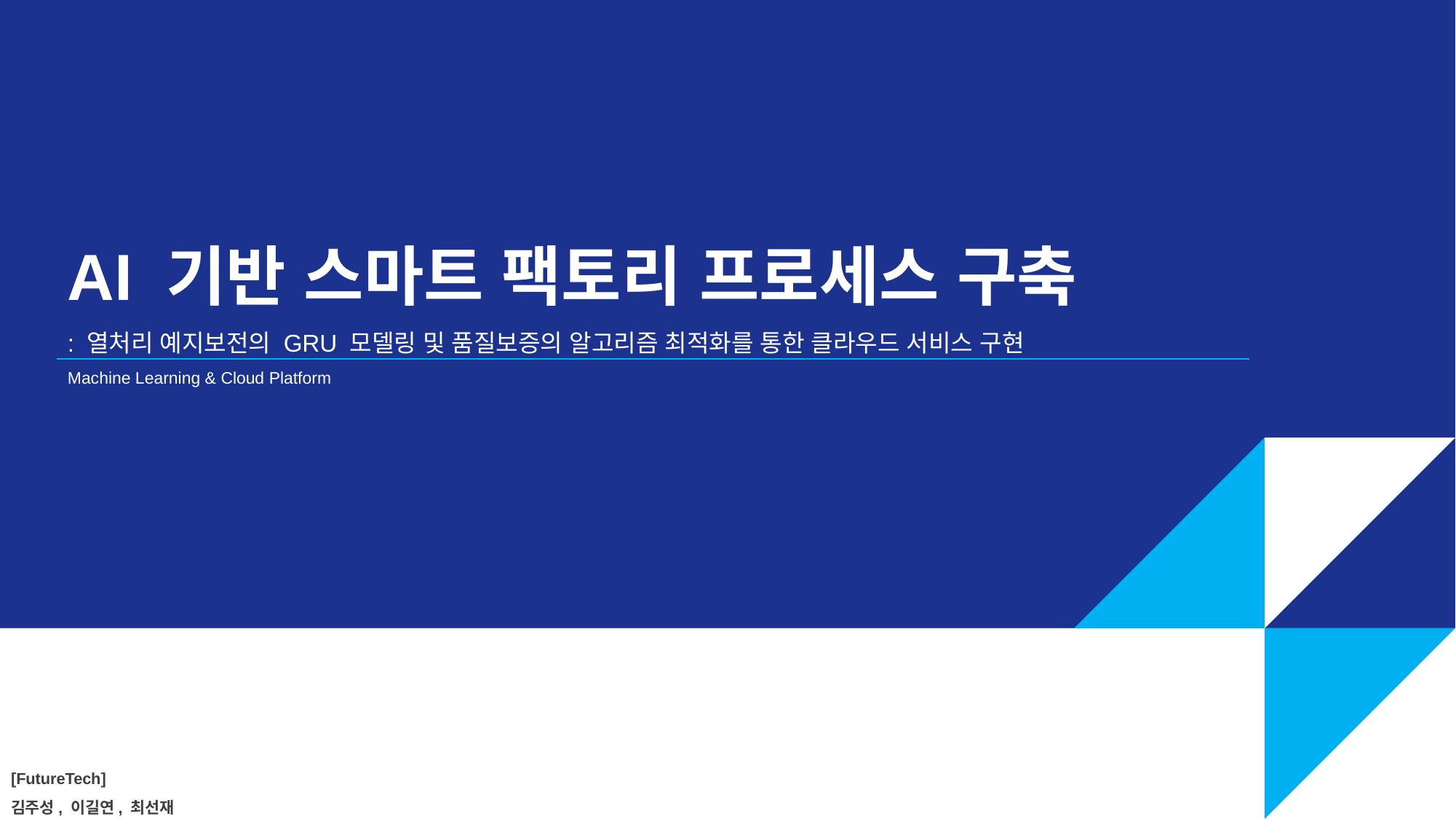

AI 기반 스마트 팩토리 프로세스 구축
: 열처리 예지보전의 GRU 모델링 및 품질보증의 알고리즘 최적화를 통한 클라우드 서비스 구현
Machine Learning & Cloud Platform

[FutureTech]
김주성, 이길연, 최선재